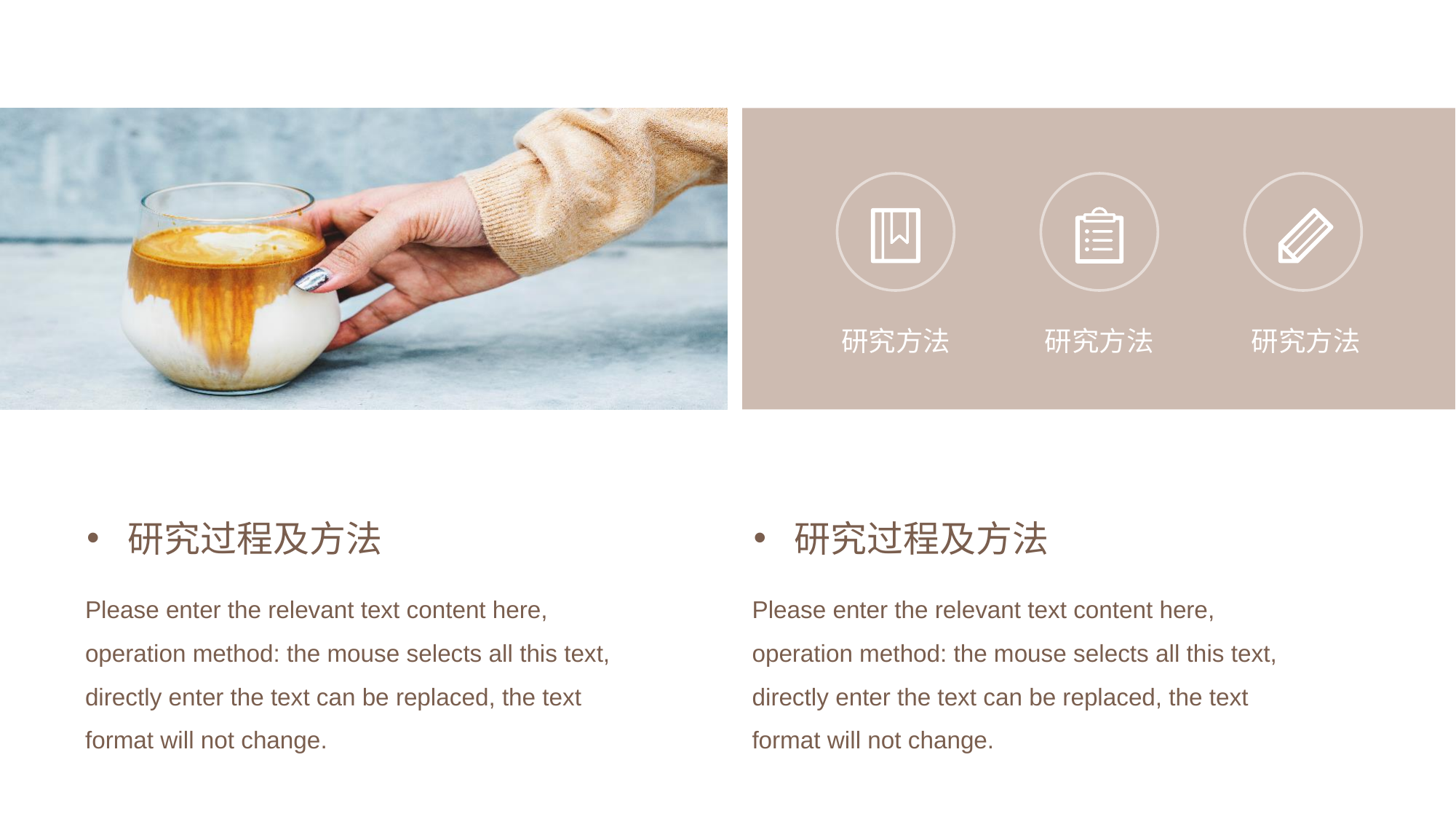

研究方法
研究方法
研究方法
研究过程及方法
研究过程及方法
Please enter the relevant text content here, operation method: the mouse selects all this text, directly enter the text can be replaced, the text format will not change.
Please enter the relevant text content here, operation method: the mouse selects all this text, directly enter the text can be replaced, the text format will not change.